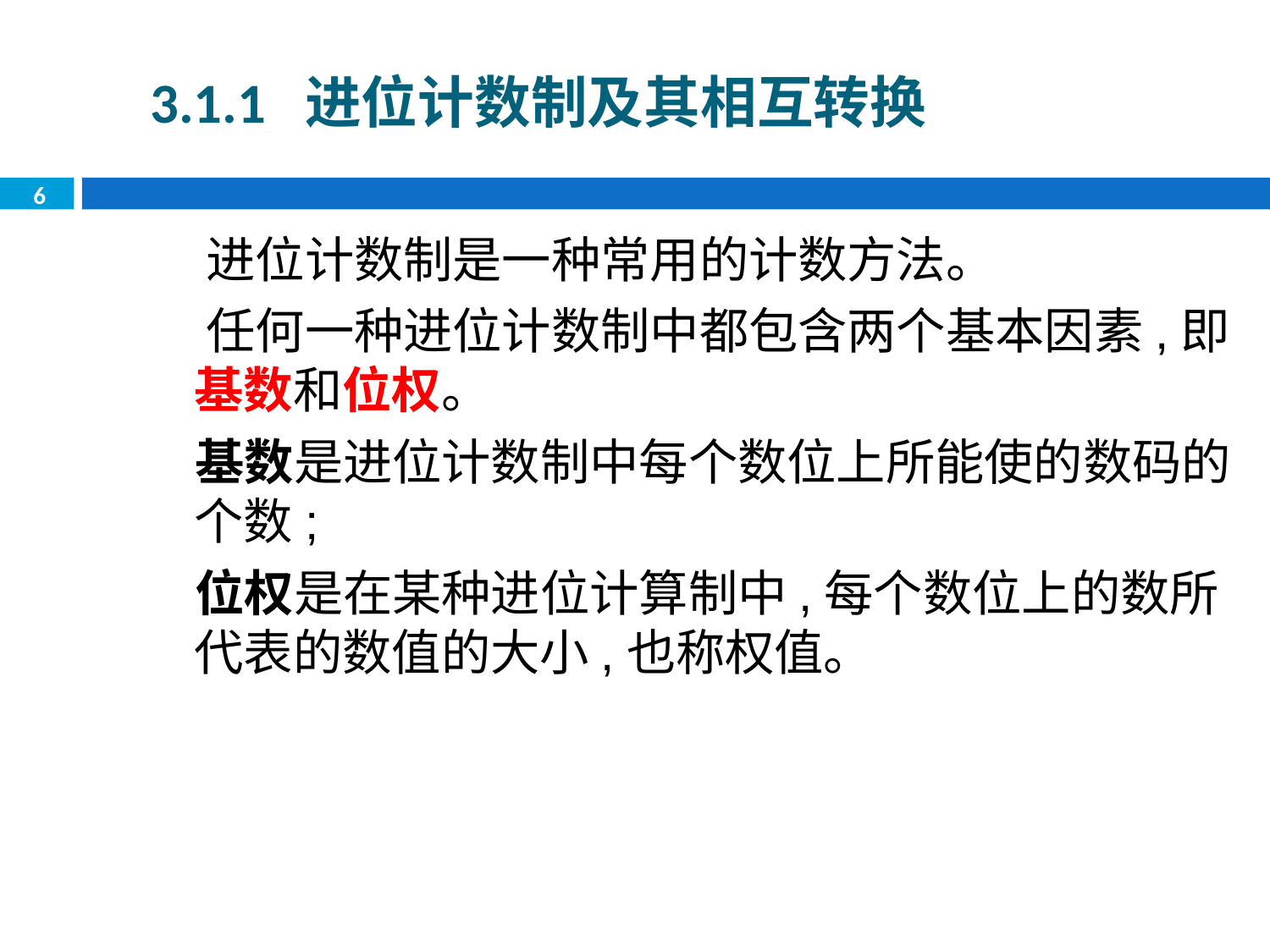

3.1.1  进位计数制及其相互转换
6
    进位计数制是一种常用的计数方法。
    任何一种进位计数制中都包含两个基本因素,即基数和位权。
   基数是进位计数制中每个数位上所能使的数码的个数;
   位权是在某种进位计算制中,每个数位上的数所代表的数值的大小,也称权值。